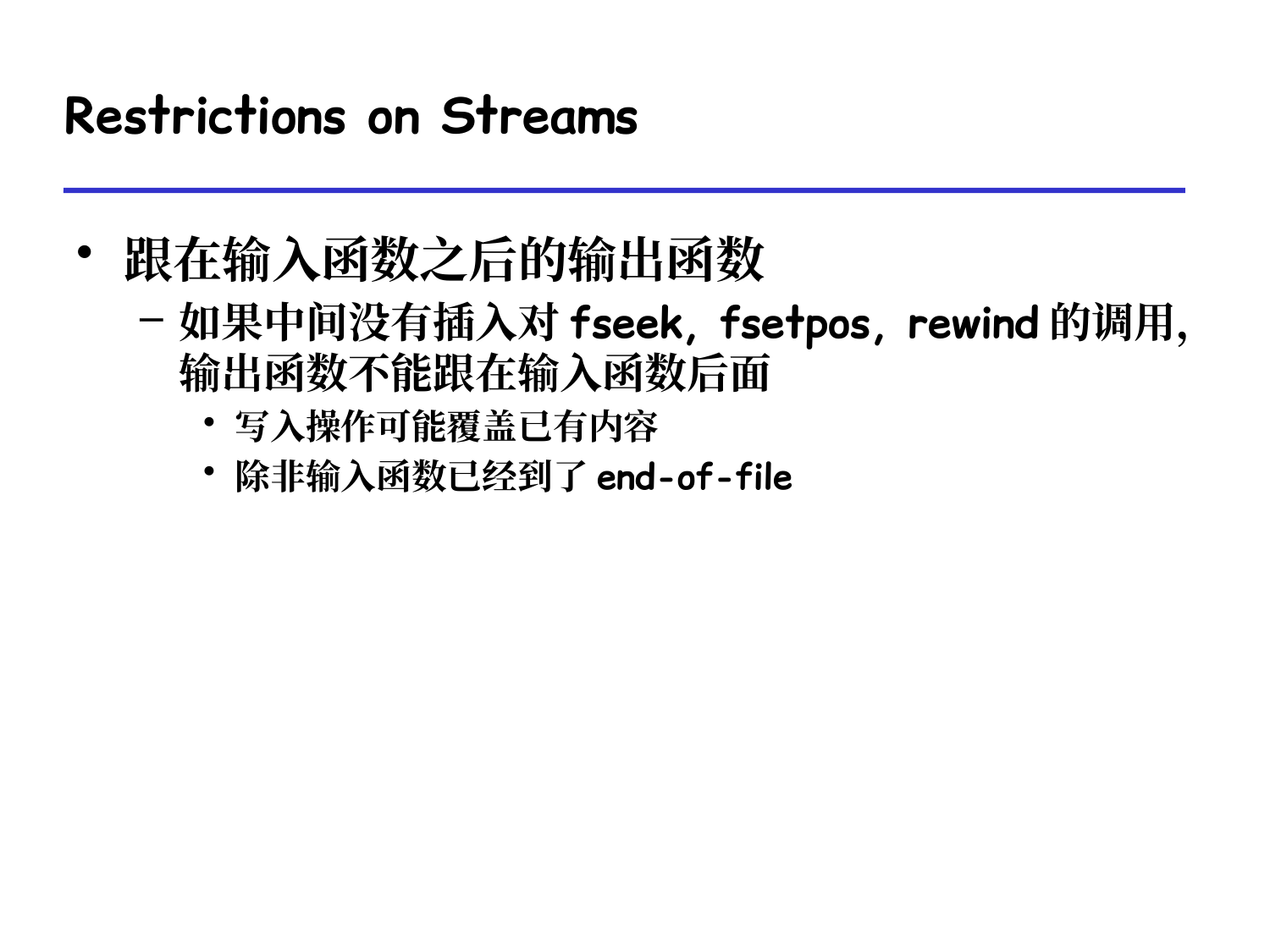

# Restrictions on Streams
跟在输入函数之后的输出函数
如果中间没有插入对fseek, fsetpos, rewind的调用，输出函数不能跟在输入函数后面
写入操作可能覆盖已有内容
除非输入函数已经到了end-of-file